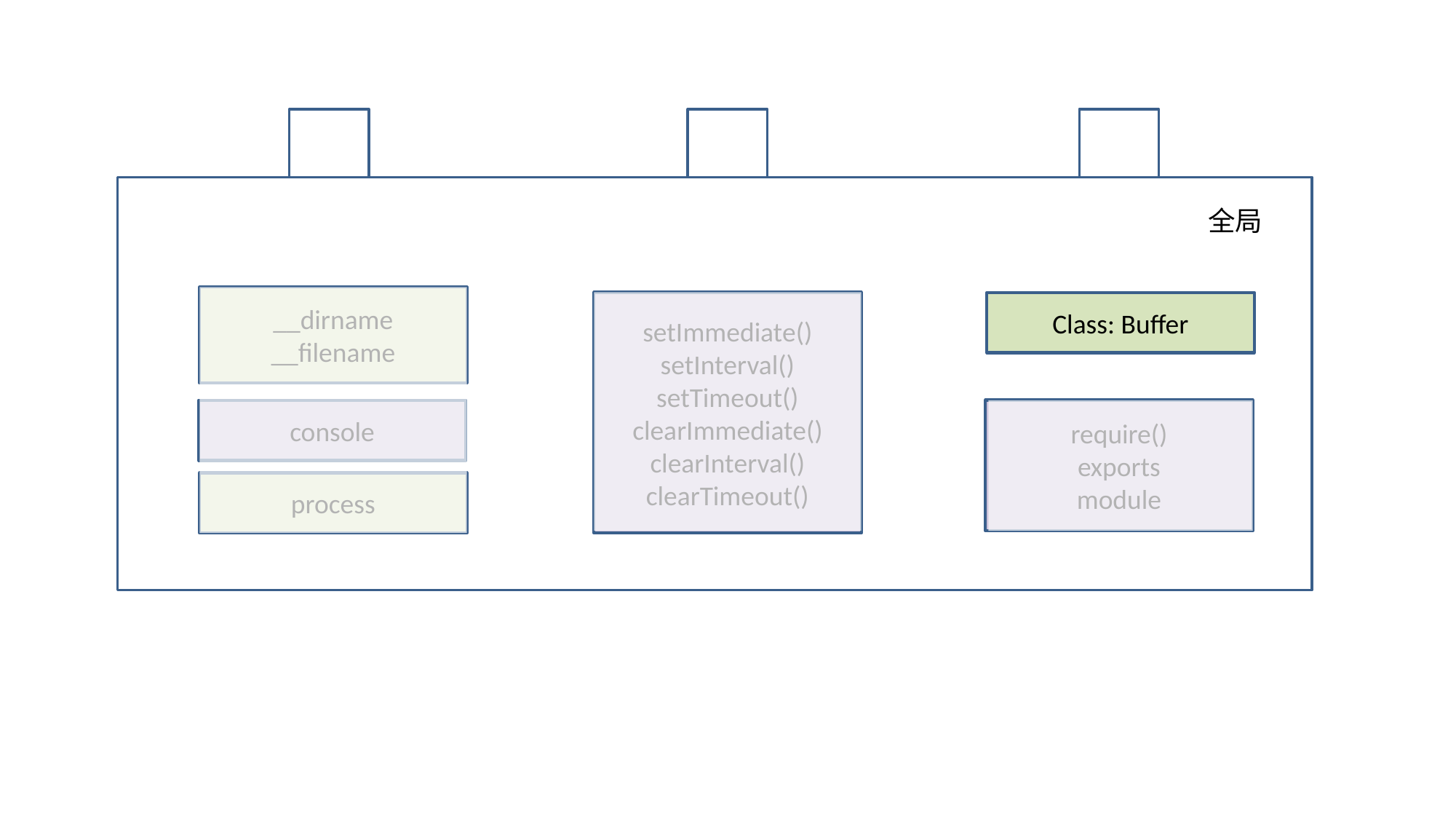

全局

__dirname
__filename

setImmediate()
setInterval()
setTimeout()
clearImmediate()
clearInterval()
clearTimeout()
Class: Buffer
require()
exports
module
console

process